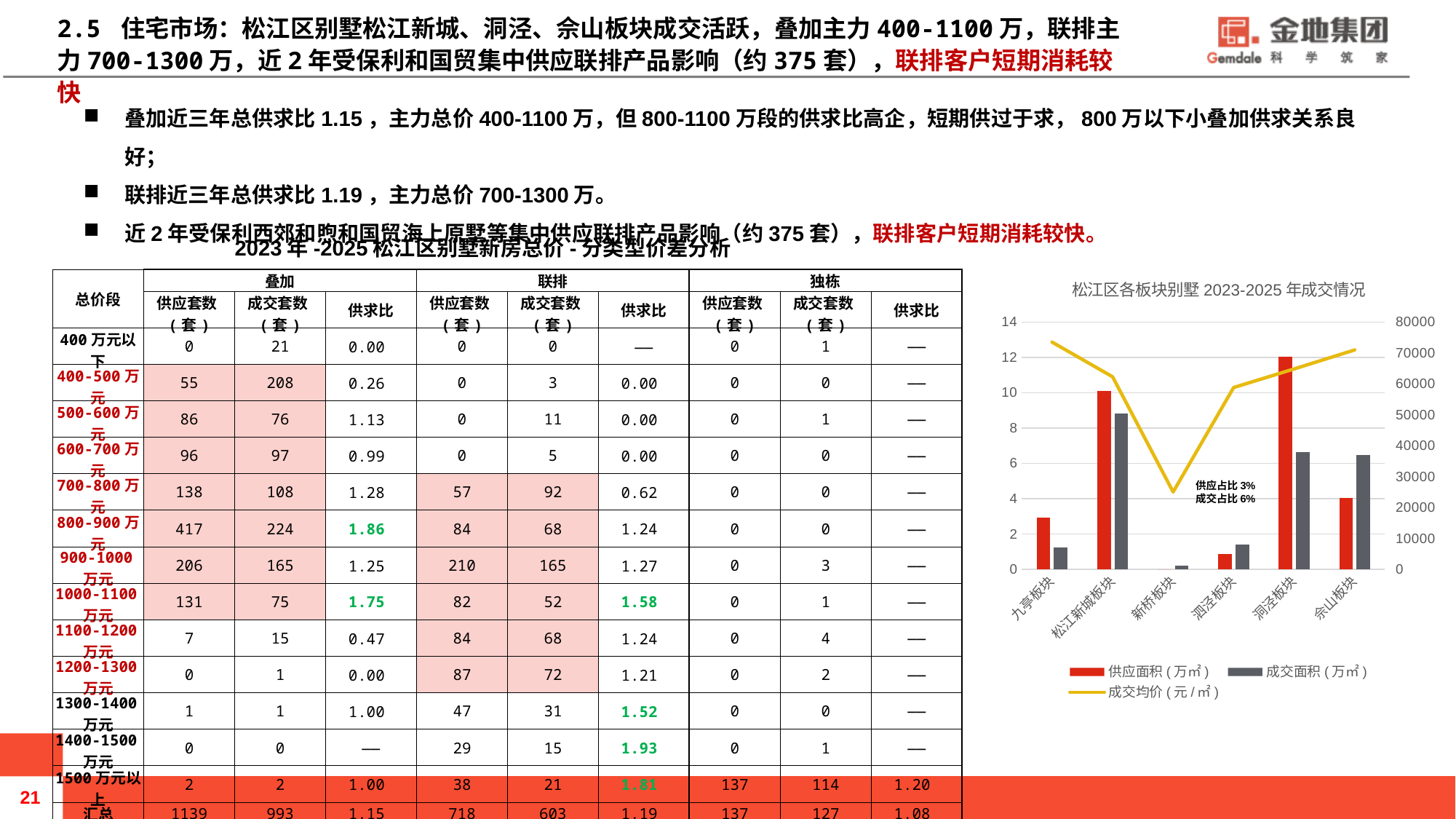

# 2.5 住宅市场：松江区别墅松江新城、洞泾、佘山板块成交活跃，叠加主力400-1100万，联排主力700-1300万，近2年受保利和国贸集中供应联排产品影响（约375套），联排客户短期消耗较快
叠加近三年总供求比1.15，主力总价400-1100万，但800-1100万段的供求比高企，短期供过于求，800万以下小叠加供求关系良好；
联排近三年总供求比1.19，主力总价700-1300万。
近2年受保利西郊和煦和国贸海上原墅等集中供应联排产品影响（约375套），联排客户短期消耗较快。
2023年-2025松江区别墅新房总价-分类型价差分析

### Chart: 松江区各板块别墅2023-2025年成交情况

| Category | 供应面积(万㎡) | 成交面积(万㎡) | 成交均价(元/㎡) |
|---|---|---|---|
| 九亭板块 | 2.93 | 1.25 | 73566.0 |
| 松江新城板块 | 10.12 | 8.83 | 62347.0 |
| 新桥板块 | 0.0 | 0.21 | 25059.0 |
| 泗泾板块 | 0.87 | 1.4 | 58860.0 |
| 洞泾板块 | 12.05 | 6.66 | 64892.0 |
| 佘山板块 | 4.04 | 6.47 | 71031.0 |
| 总价段 | 叠加 |  |  | 联排 |  |  | 独栋 |  |  |
| --- | --- | --- | --- | --- | --- | --- | --- | --- | --- |
|  | 供应套数(套) | 成交套数(套) | 供求比 | 供应套数(套) | 成交套数(套) | 供求比 | 供应套数(套) | 成交套数(套) | 供求比 |
| 400万元以下 | 0 | 21 | 0.00 | 0 | 0 | —— | 0 | 1 | —— |
| 400-500万元 | 55 | 208 | 0.26 | 0 | 3 | 0.00 | 0 | 0 | —— |
| 500-600万元 | 86 | 76 | 1.13 | 0 | 11 | 0.00 | 0 | 1 | —— |
| 600-700万元 | 96 | 97 | 0.99 | 0 | 5 | 0.00 | 0 | 0 | —— |
| 700-800万元 | 138 | 108 | 1.28 | 57 | 92 | 0.62 | 0 | 0 | —— |
| 800-900万元 | 417 | 224 | 1.86 | 84 | 68 | 1.24 | 0 | 0 | —— |
| 900-1000万元 | 206 | 165 | 1.25 | 210 | 165 | 1.27 | 0 | 3 | —— |
| 1000-1100万元 | 131 | 75 | 1.75 | 82 | 52 | 1.58 | 0 | 1 | —— |
| 1100-1200万元 | 7 | 15 | 0.47 | 84 | 68 | 1.24 | 0 | 4 | —— |
| 1200-1300万元 | 0 | 1 | 0.00 | 87 | 72 | 1.21 | 0 | 2 | —— |
| 1300-1400万元 | 1 | 1 | 1.00 | 47 | 31 | 1.52 | 0 | 0 | —— |
| 1400-1500万元 | 0 | 0 | —— | 29 | 15 | 1.93 | 0 | 1 | —— |
| 1500万元以上 | 2 | 2 | 1.00 | 38 | 21 | 1.81 | 137 | 114 | 1.20 |
| 汇总 | 1139 | 993 | 1.15 | 718 | 603 | 1.19 | 137 | 127 | 1.08 |
供应占比3%
成交占比6%